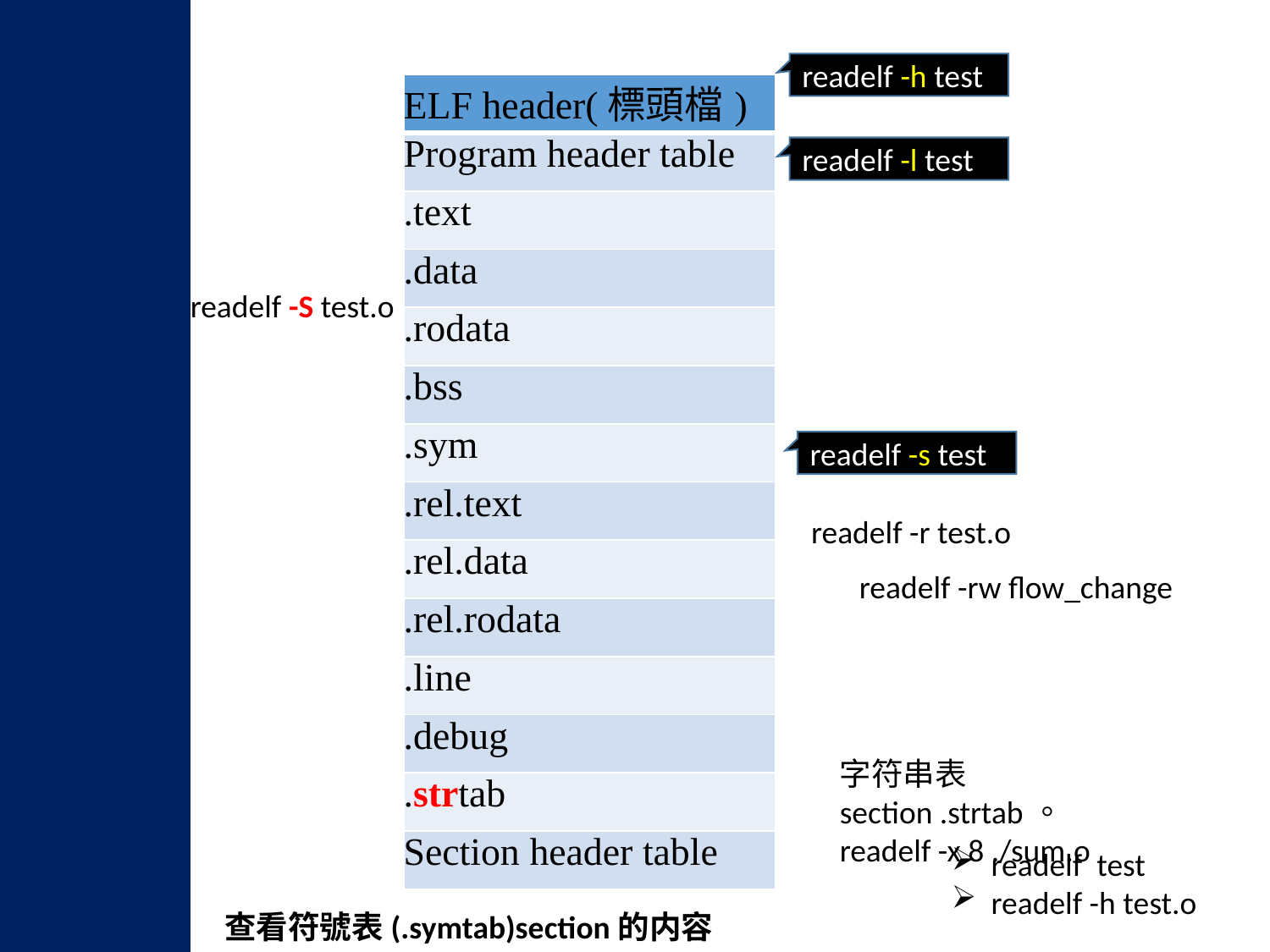

readelf -h test
| ELF header(標頭檔) |
| --- |
| Program header table |
| .text |
| .data |
| .rodata |
| .bss |
| .sym |
| .rel.text |
| .rel.data |
| .rel.rodata |
| .line |
| .debug |
| .strtab |
| Section header table |
readelf -l test
readelf -S test.o
readelf -s test
readelf -r test.o
readelf -rw flow_change
字符串表section .strtab。
readelf -x 8 ./sum.o
readelf  test
readelf -h test.o
查看符號表(.symtab)section的内容